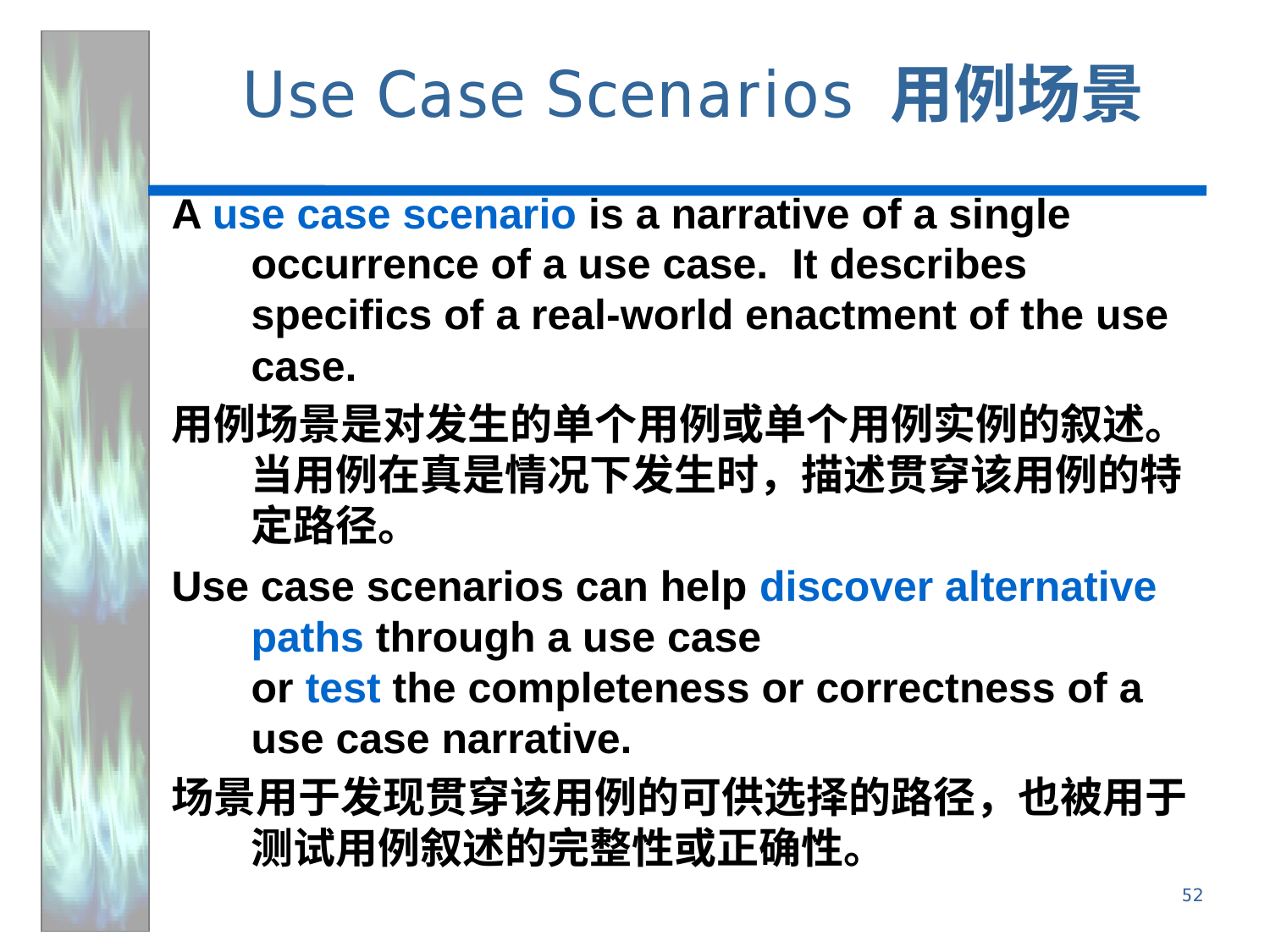

# Use Case Scenarios 用例场景
A use case scenario is a narrative of a single occurrence of a use case.  It describes specifics of a real-world enactment of the use case.
用例场景是对发生的单个用例或单个用例实例的叙述。当用例在真是情况下发生时，描述贯穿该用例的特定路径。
Use case scenarios can help discover alternative paths through a use case
or test the completeness or correctness of a use case narrative.
场景用于发现贯穿该用例的可供选择的路径，也被用于测试用例叙述的完整性或正确性。
52